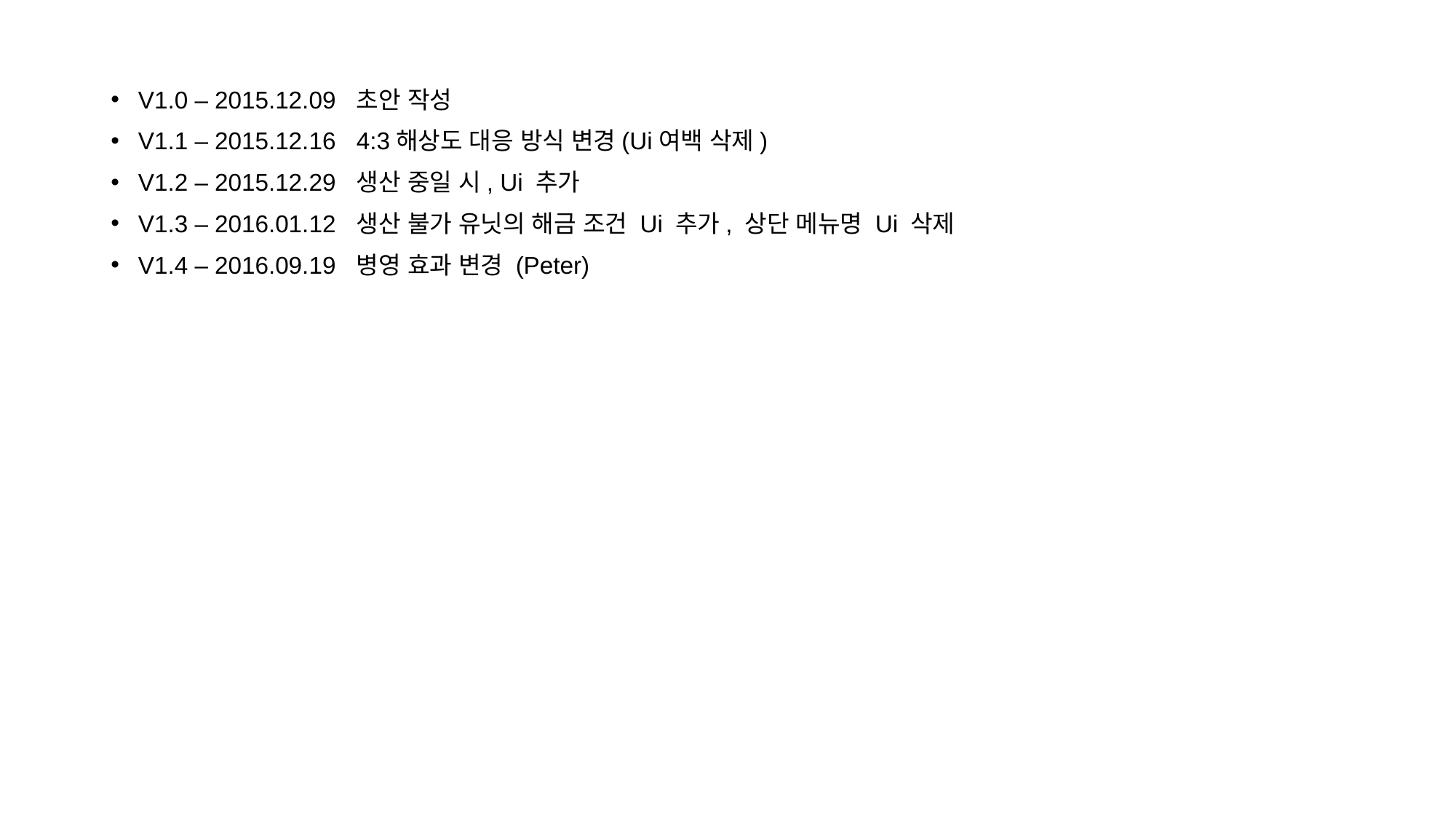

V1.0 – 2015.12.09 	초안 작성
V1.1 – 2015.12.16 	4:3해상도 대응 방식 변경(Ui여백 삭제)
V1.2 – 2015.12.29 	생산 중일 시, Ui 추가
V1.3 – 2016.01.12 	생산 불가 유닛의 해금 조건 Ui 추가, 상단 메뉴명 Ui 삭제
V1.4 – 2016.09.19	병영 효과 변경 (Peter)